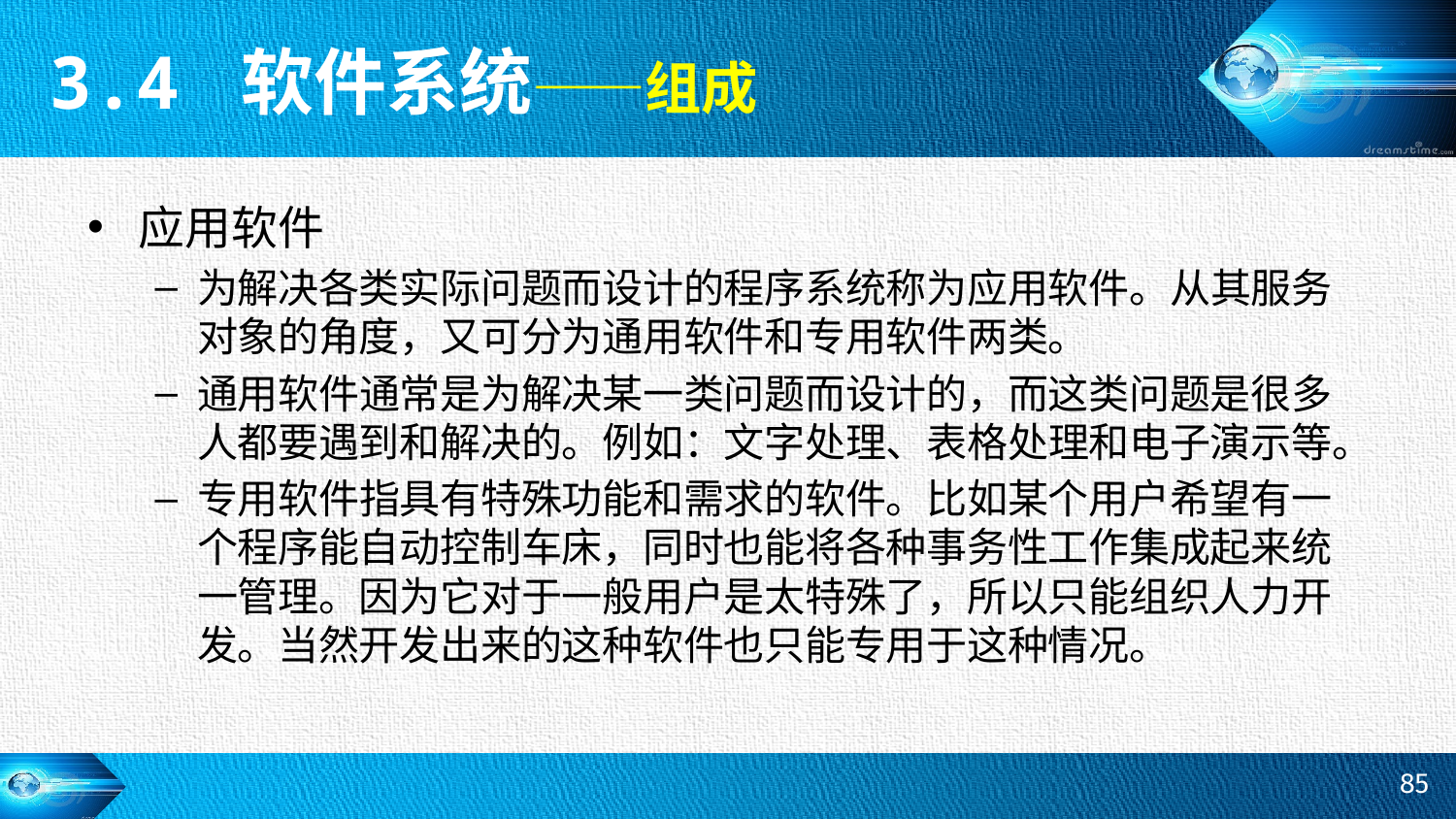

3.4 软件系统——组成
应用软件
为解决各类实际问题而设计的程序系统称为应用软件。从其服务对象的角度，又可分为通用软件和专用软件两类。
通用软件通常是为解决某一类问题而设计的，而这类问题是很多人都要遇到和解决的。例如：文字处理、表格处理和电子演示等。
专用软件指具有特殊功能和需求的软件。比如某个用户希望有一个程序能自动控制车床，同时也能将各种事务性工作集成起来统一管理。因为它对于一般用户是太特殊了，所以只能组织人力开发。当然开发出来的这种软件也只能专用于这种情况。

85